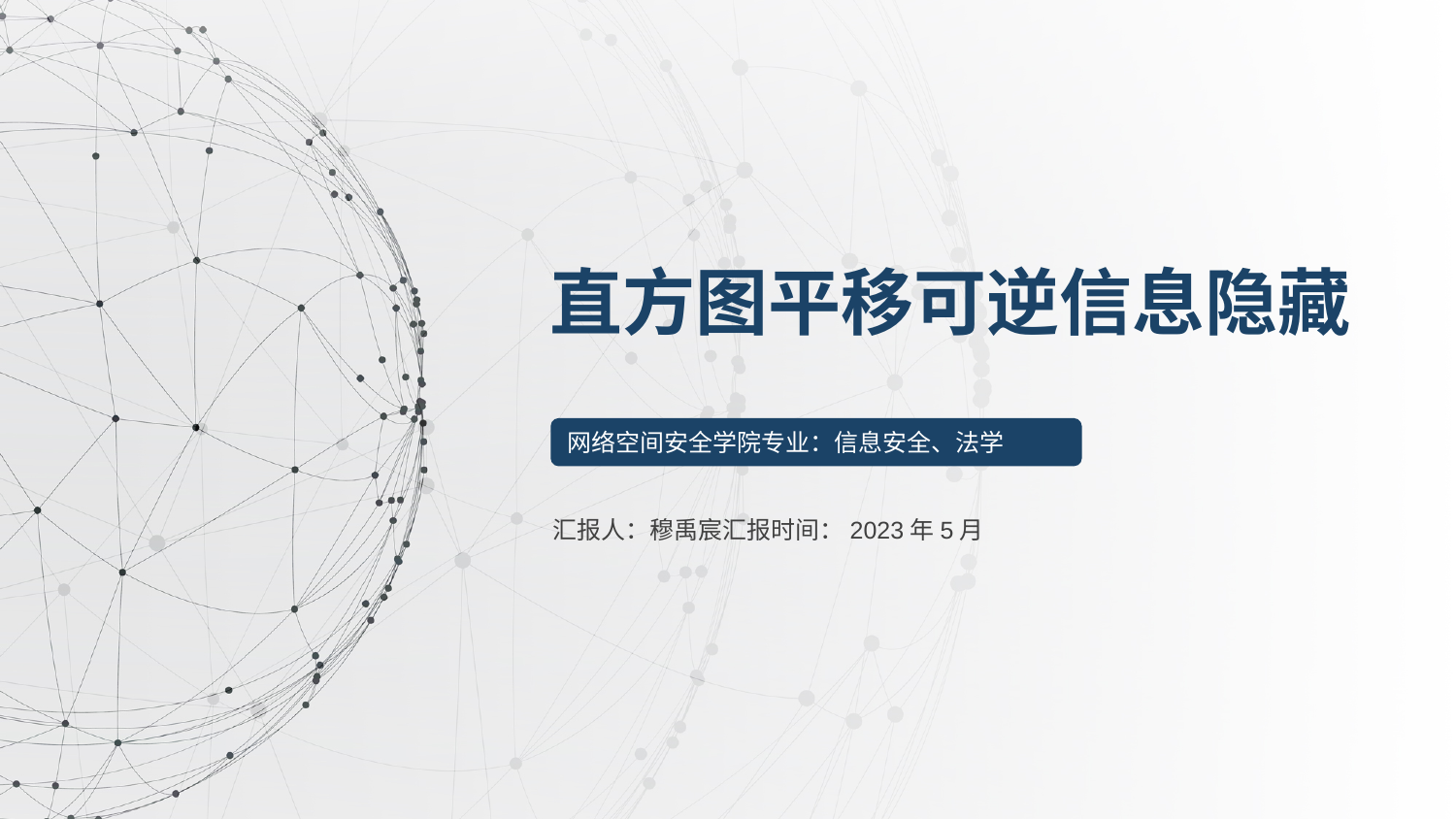

直方图平移可逆信息隐藏
网络空间安全学院专业：信息安全、法学
汇报人：穆禹宸汇报时间：2023年5月